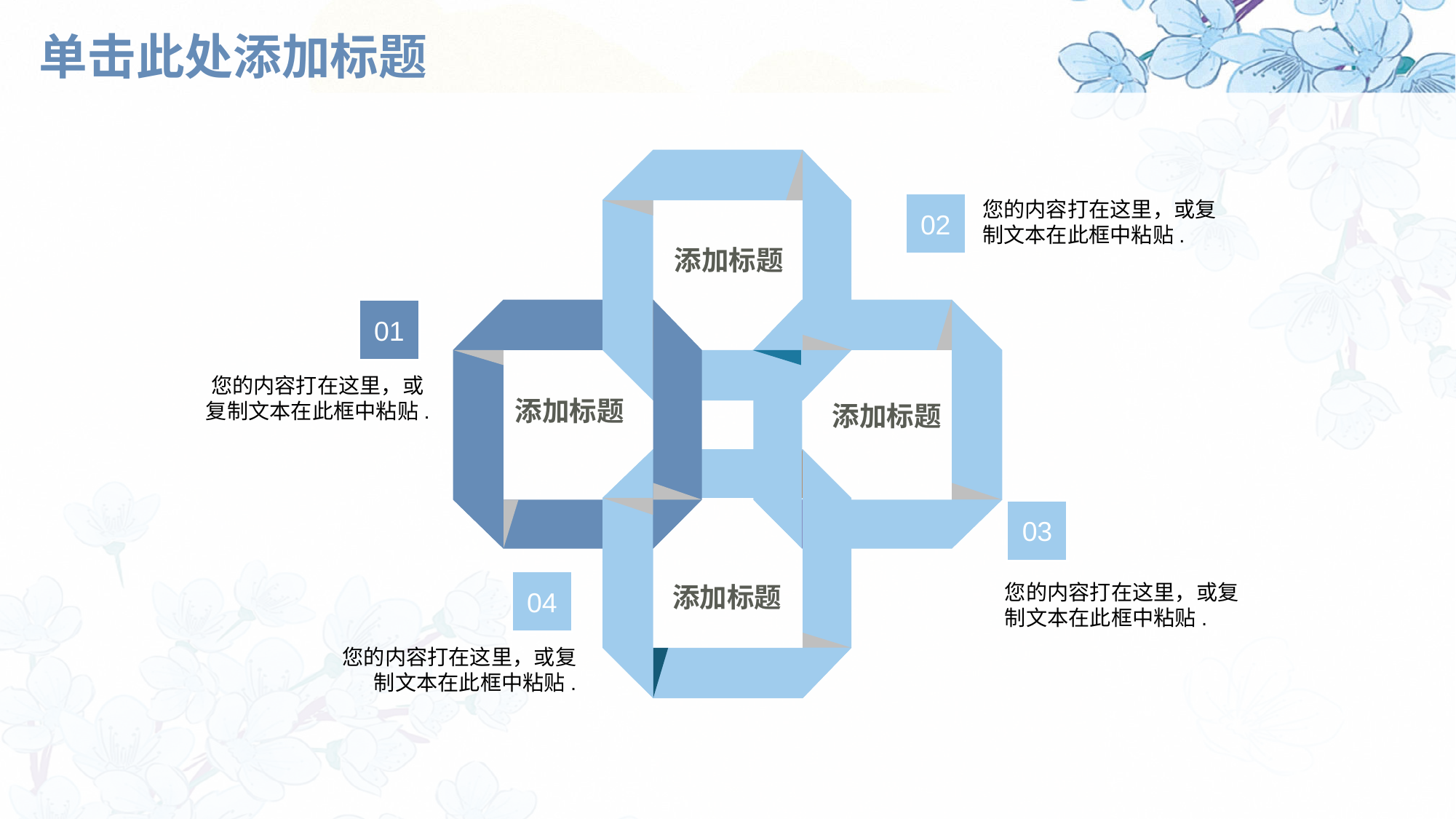

# 单击此处添加标题

您的内容打在这里，或复制文本在此框中粘贴.

02

添加标题

01
您的内容打在这里，或复制文本在此框中粘贴.

添加标题
添加标题

03
您的内容打在这里，或复制文本在此框中粘贴.

添加标题

04
您的内容打在这里，或复制文本在此框中粘贴.

21